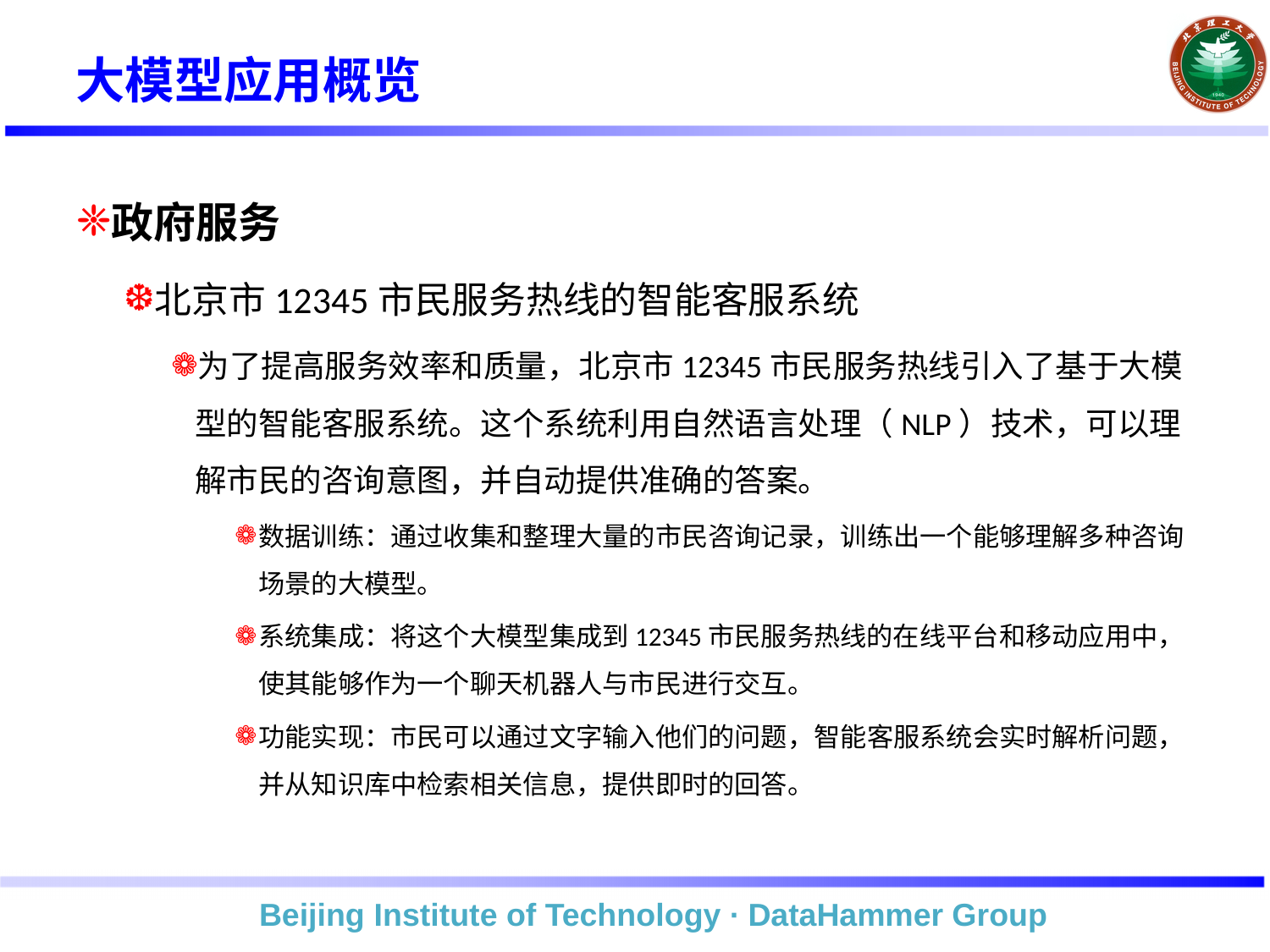

# 大模型应用概览
政府服务
北京市12345市民服务热线的智能客服系统
为了提高服务效率和质量，北京市12345市民服务热线引入了基于大模型的智能客服系统。这个系统利用自然语言处理（NLP）技术，可以理解市民的咨询意图，并自动提供准确的答案。
数据训练：通过收集和整理大量的市民咨询记录，训练出一个能够理解多种咨询场景的大模型。
系统集成：将这个大模型集成到12345市民服务热线的在线平台和移动应用中，使其能够作为一个聊天机器人与市民进行交互。
功能实现：市民可以通过文字输入他们的问题，智能客服系统会实时解析问题，并从知识库中检索相关信息，提供即时的回答。